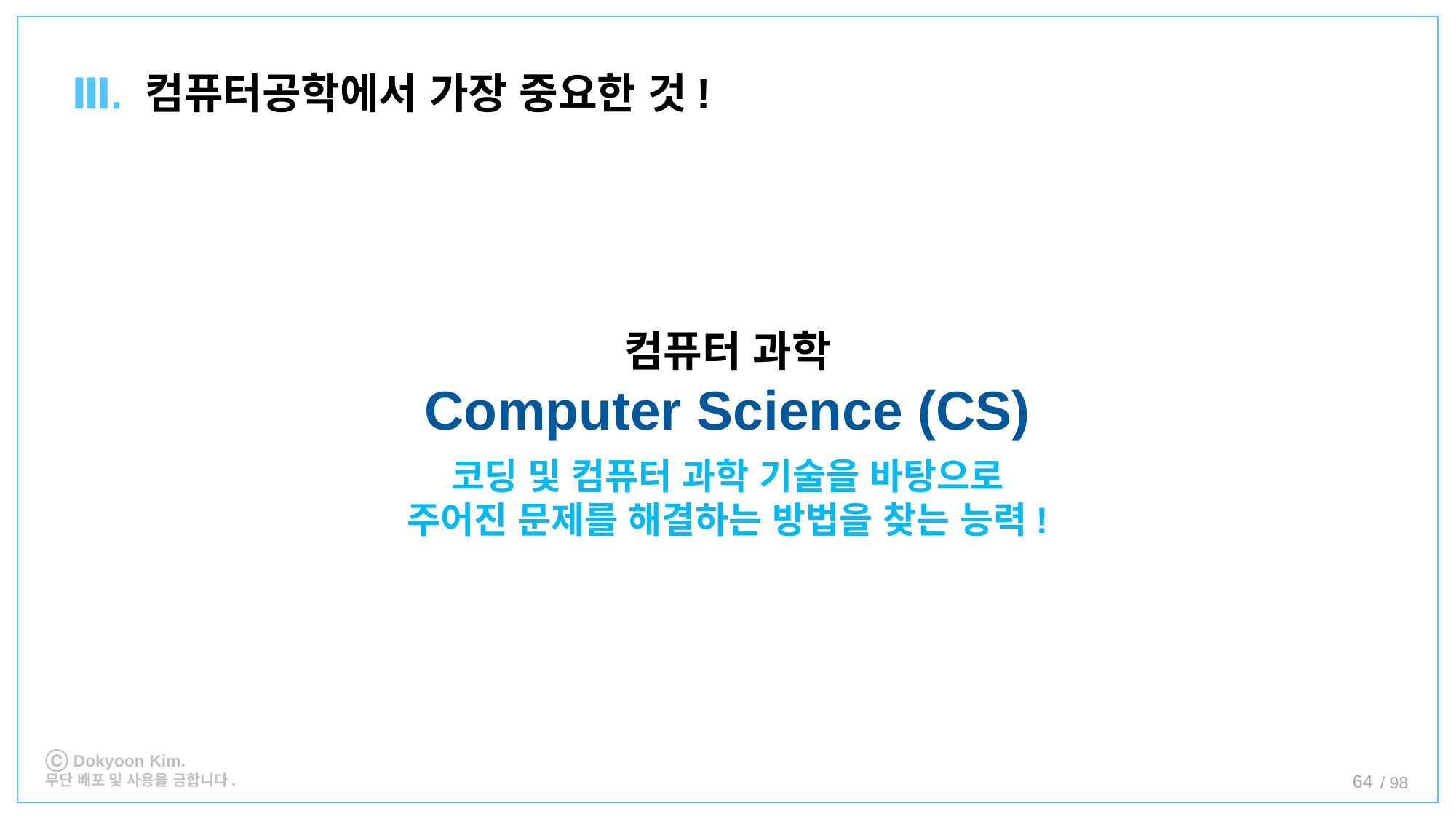

Ⅲ. 컴퓨터공학에서 가장 중요한 것!
컴퓨터 과학
Computer Science (CS)
코딩 및 컴퓨터 과학 기술을 바탕으로
주어진 문제를 해결하는 방법을 찾는 능력!
64